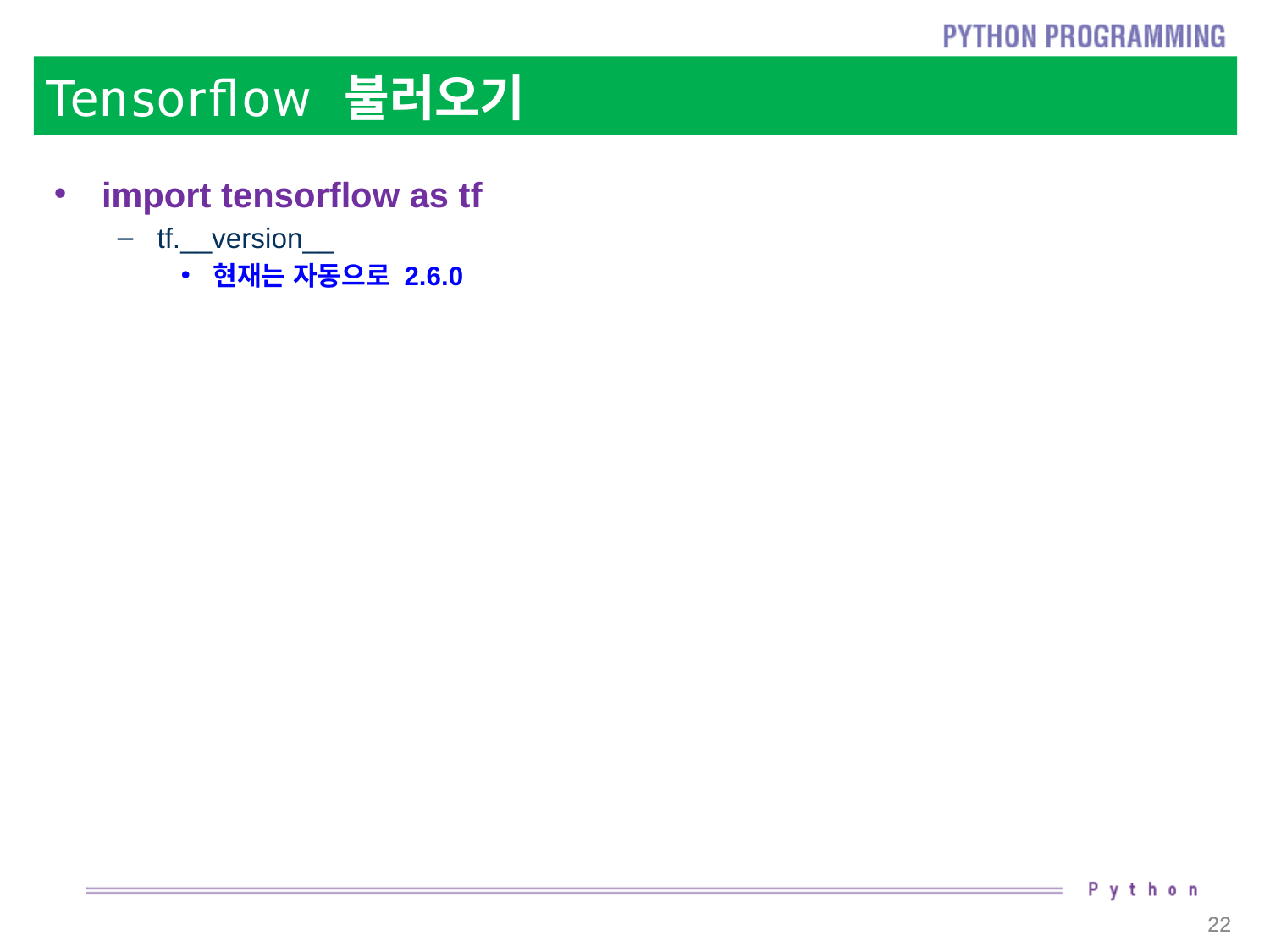

# Tensorflow 불러오기
import tensorflow as tf
tf.__version__
현재는 자동으로 2.6.0
22